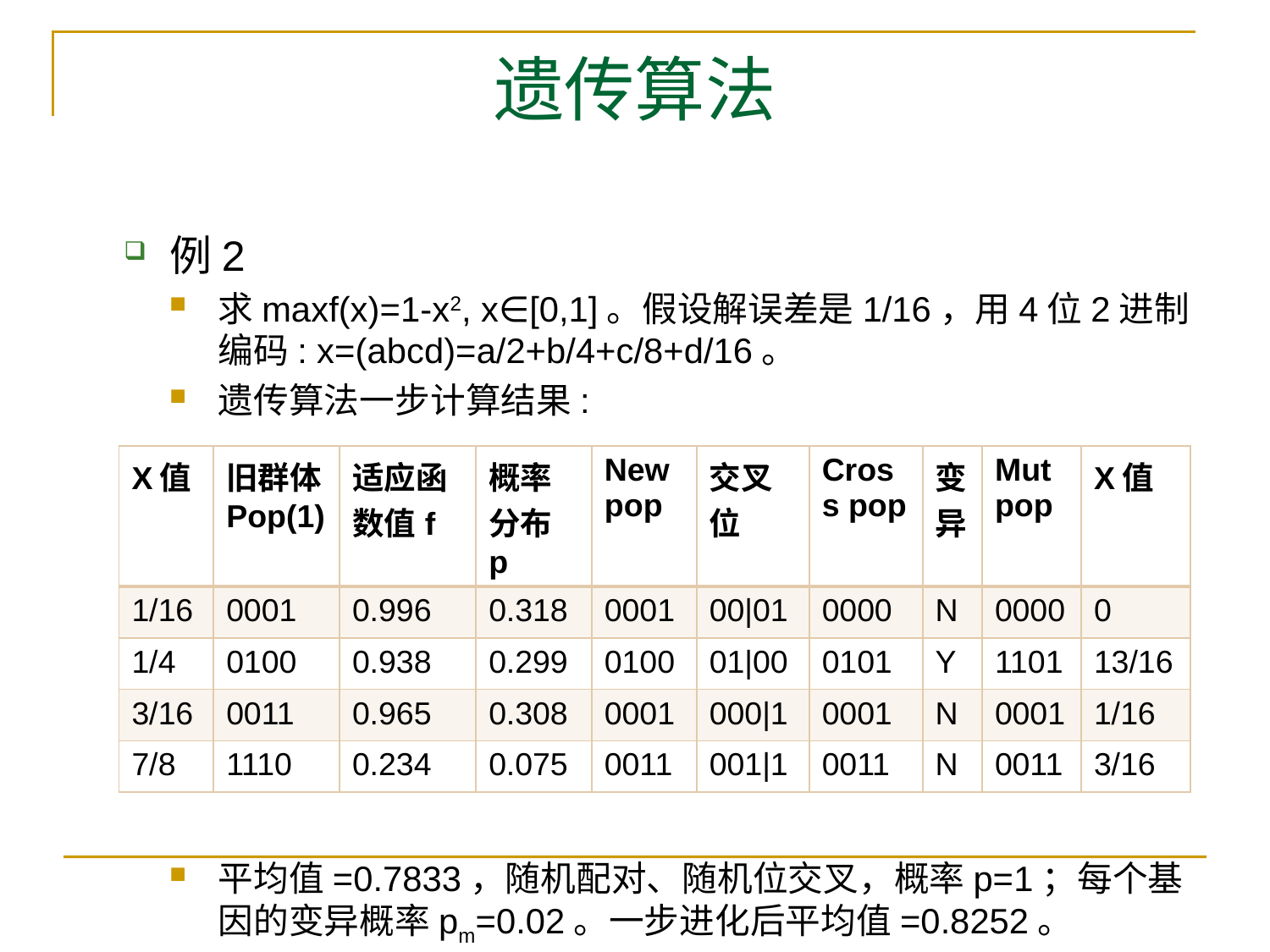

# 遗传算法
例2
求maxf(x)=1-x2, x∈[0,1]。假设解误差是1/16，用4位2进制编码: x=(abcd)=a/2+b/4+c/8+d/16。
遗传算法一步计算结果:

平均值=0.7833，随机配对、随机位交叉，概率p=1；每个基因的变异概率pm=0.02。一步进化后平均值=0.8252。
| X值 | 旧群体 Pop(1) | 适应函数值f | 概率分布p | New pop | 交叉位 | Cross pop | 变 异 | Mut pop | X值 |
| --- | --- | --- | --- | --- | --- | --- | --- | --- | --- |
| 1/16 | 0001 | 0.996 | 0.318 | 0001 | 00|01 | 0000 | N | 0000 | 0 |
| 1/4 | 0100 | 0.938 | 0.299 | 0100 | 01|00 | 0101 | Y | 1101 | 13/16 |
| 3/16 | 0011 | 0.965 | 0.308 | 0001 | 000|1 | 0001 | N | 0001 | 1/16 |
| 7/8 | 1110 | 0.234 | 0.075 | 0011 | 001|1 | 0011 | N | 0011 | 3/16 |